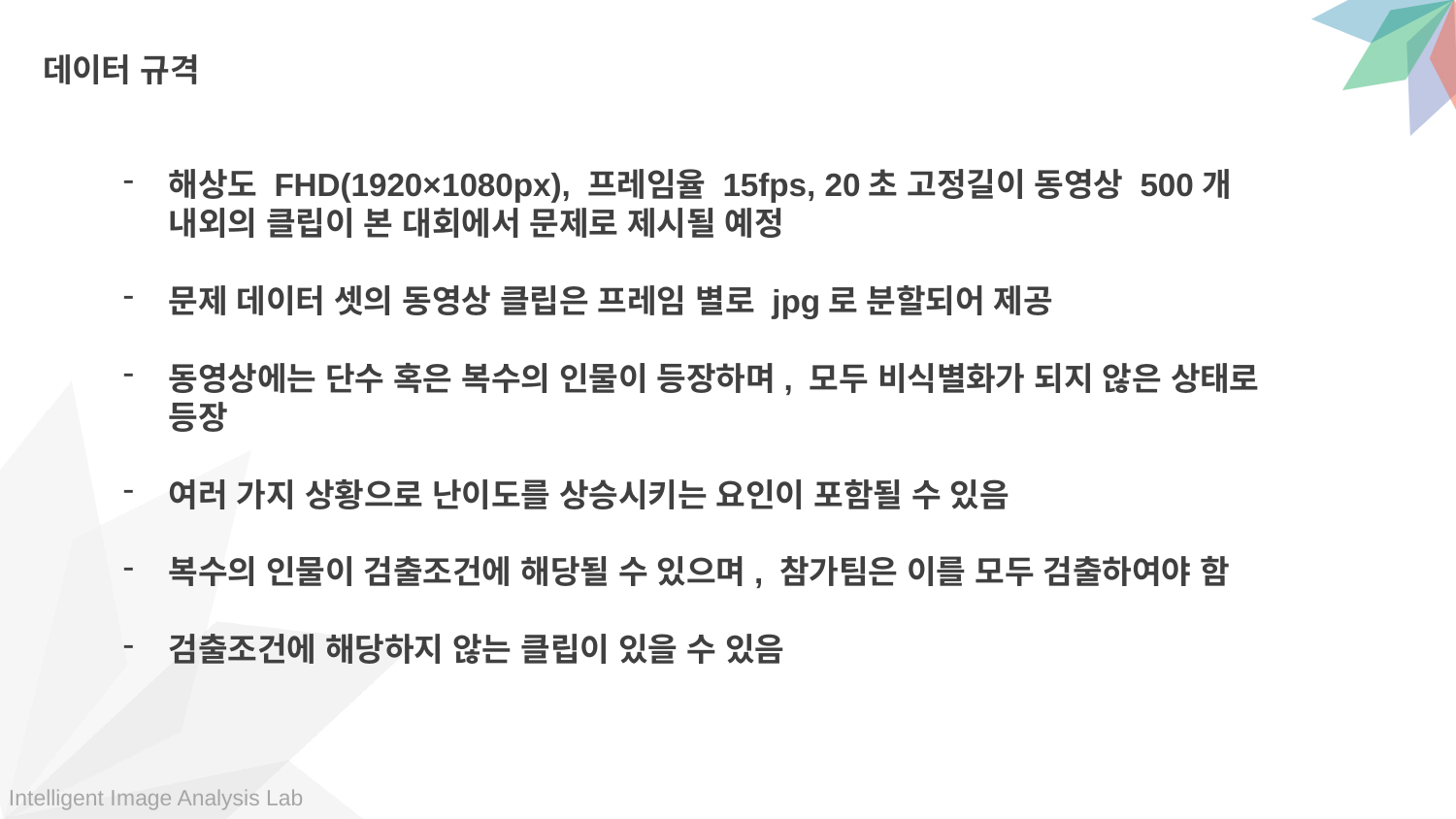

데이터 규격
해상도 FHD(1920×1080px), 프레임율 15fps, 20초 고정길이 동영상 500개 내외의 클립이 본 대회에서 문제로 제시될 예정

문제 데이터 셋의 동영상 클립은 프레임 별로 jpg로 분할되어 제공

동영상에는 단수 혹은 복수의 인물이 등장하며, 모두 비식별화가 되지 않은 상태로 등장

여러 가지 상황으로 난이도를 상승시키는 요인이 포함될 수 있음

복수의 인물이 검출조건에 해당될 수 있으며, 참가팀은 이를 모두 검출하여야 함

검출조건에 해당하지 않는 클립이 있을 수 있음